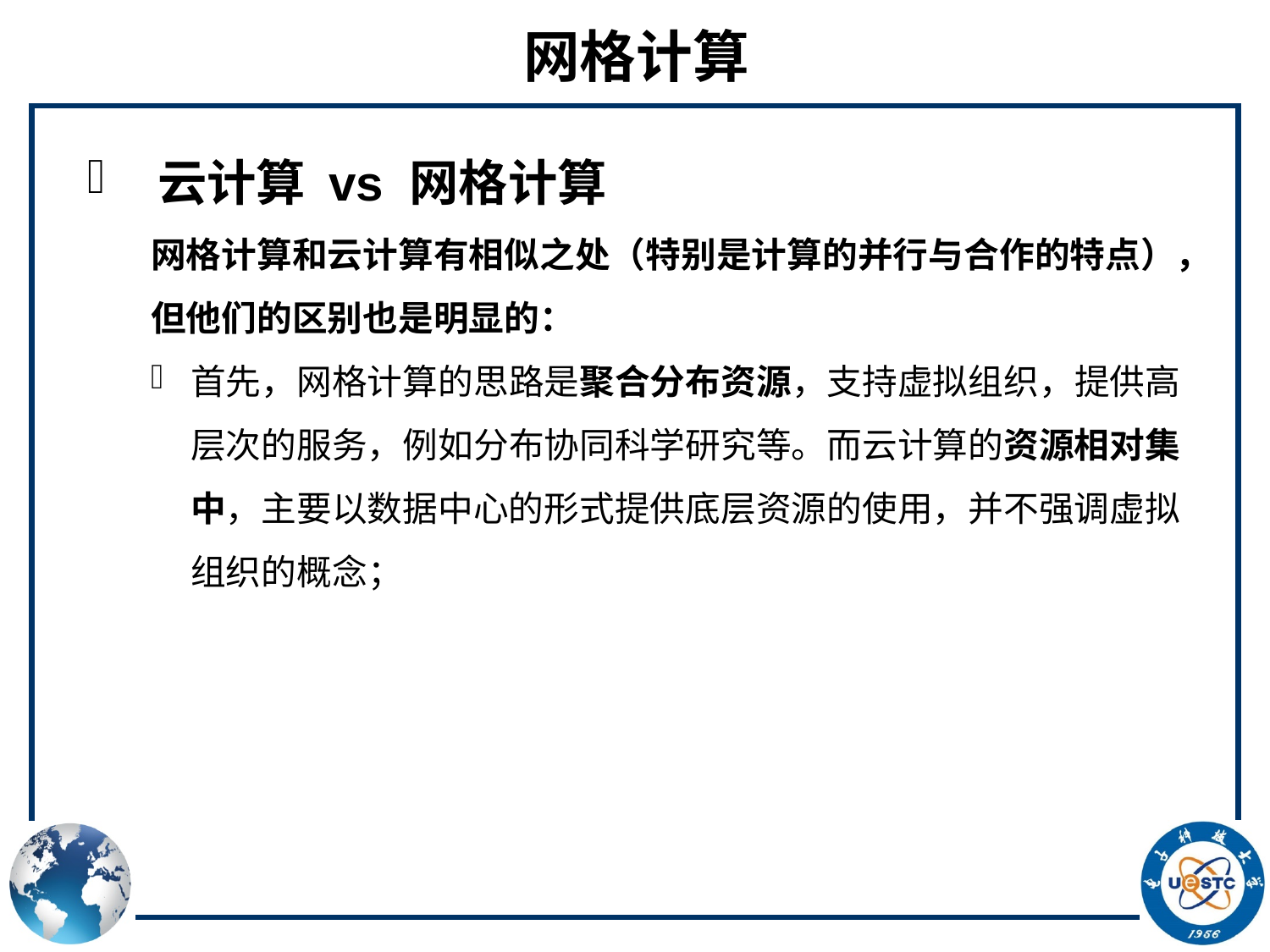

# 网格计算
 云计算 vs 网格计算
网格计算和云计算有相似之处（特别是计算的并行与合作的特点），但他们的区别也是明显的：
首先，网格计算的思路是聚合分布资源，支持虚拟组织，提供高层次的服务，例如分布协同科学研究等。而云计算的资源相对集中，主要以数据中心的形式提供底层资源的使用，并不强调虚拟组织的概念；